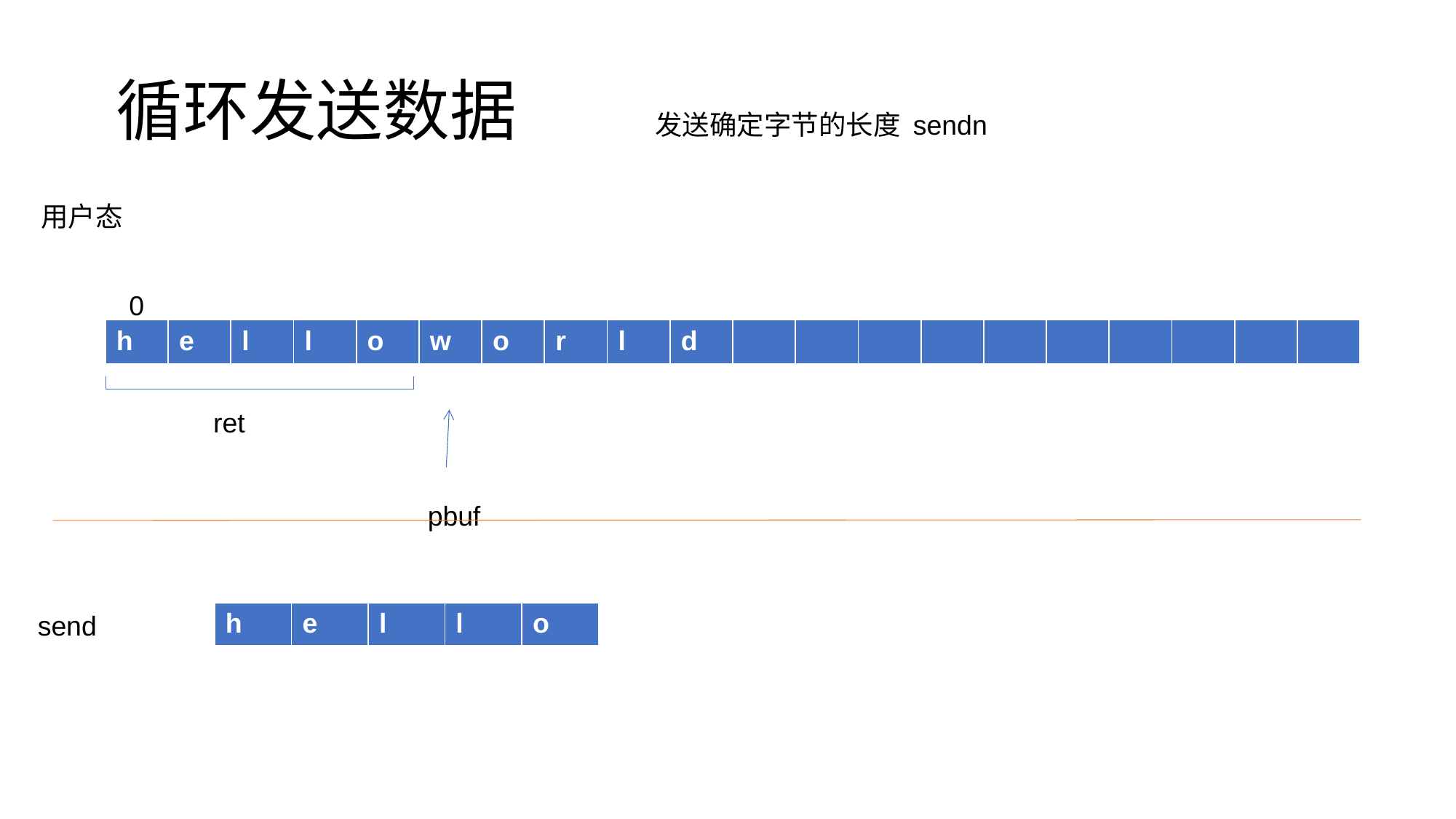

# 循环发送数据
发送确定字节的长度 sendn
用户态

0
| h | e | l | l | o | w | o | r | l | d |  |  |  |  |  |  |  |  |  |  |
| --- | --- | --- | --- | --- | --- | --- | --- | --- | --- | --- | --- | --- | --- | --- | --- | --- | --- | --- | --- |
ret
pbuf
send
| h | e | l | l | o |
| --- | --- | --- | --- | --- |